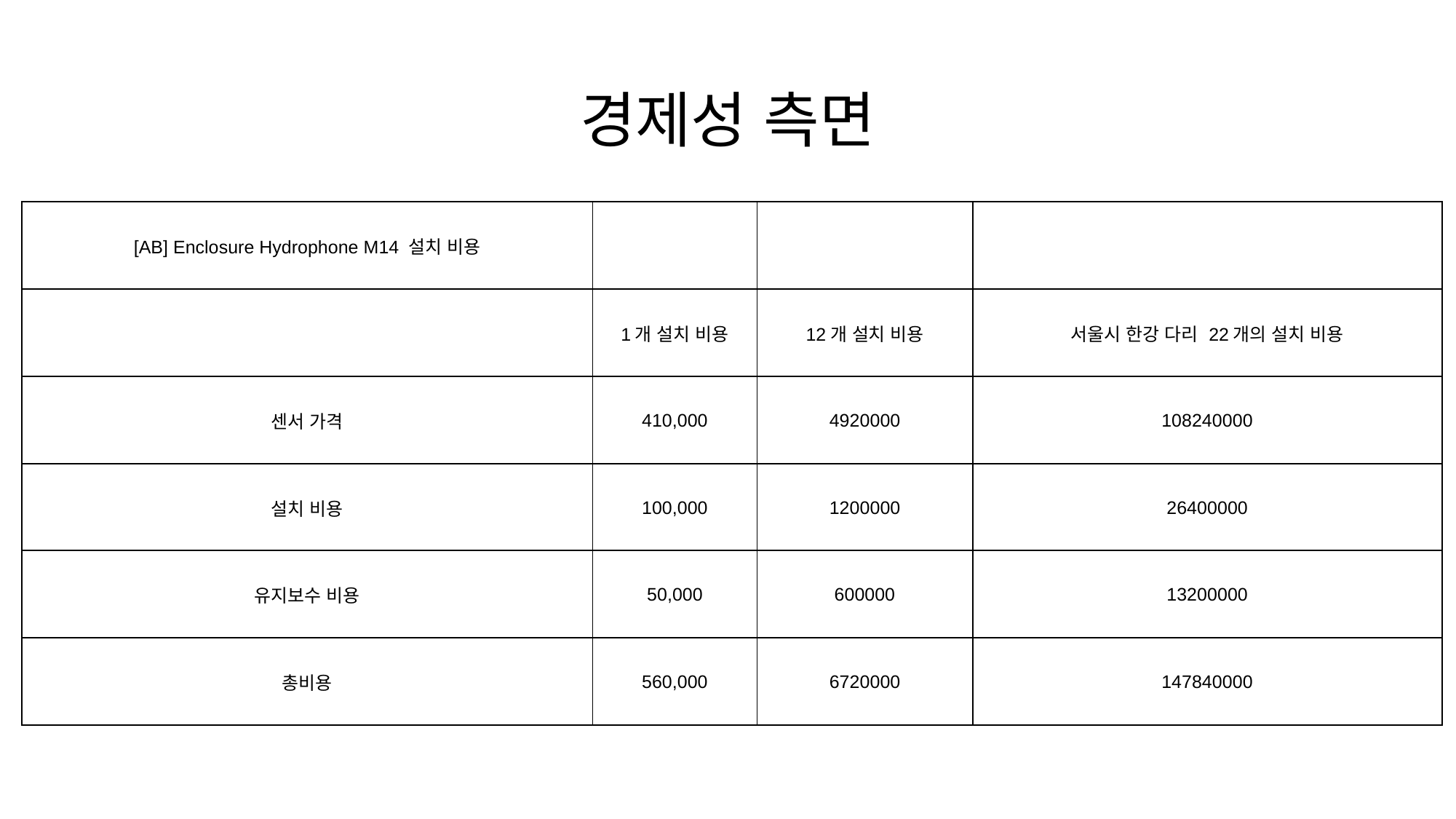

# 경제성 측면
| [AB] Enclosure Hydrophone M14 설치 비용 |  |  |  |
| --- | --- | --- | --- |
|  | 1개 설치 비용 | 12개 설치 비용 | 서울시 한강 다리 22개의 설치 비용 |
| 센서 가격 | 410,000 | 4920000 | 108240000 |
| 설치 비용 | 100,000 | 1200000 | 26400000 |
| 유지보수 비용 | 50,000 | 600000 | 13200000 |
| 총비용 | 560,000 | 6720000 | 147840000 |